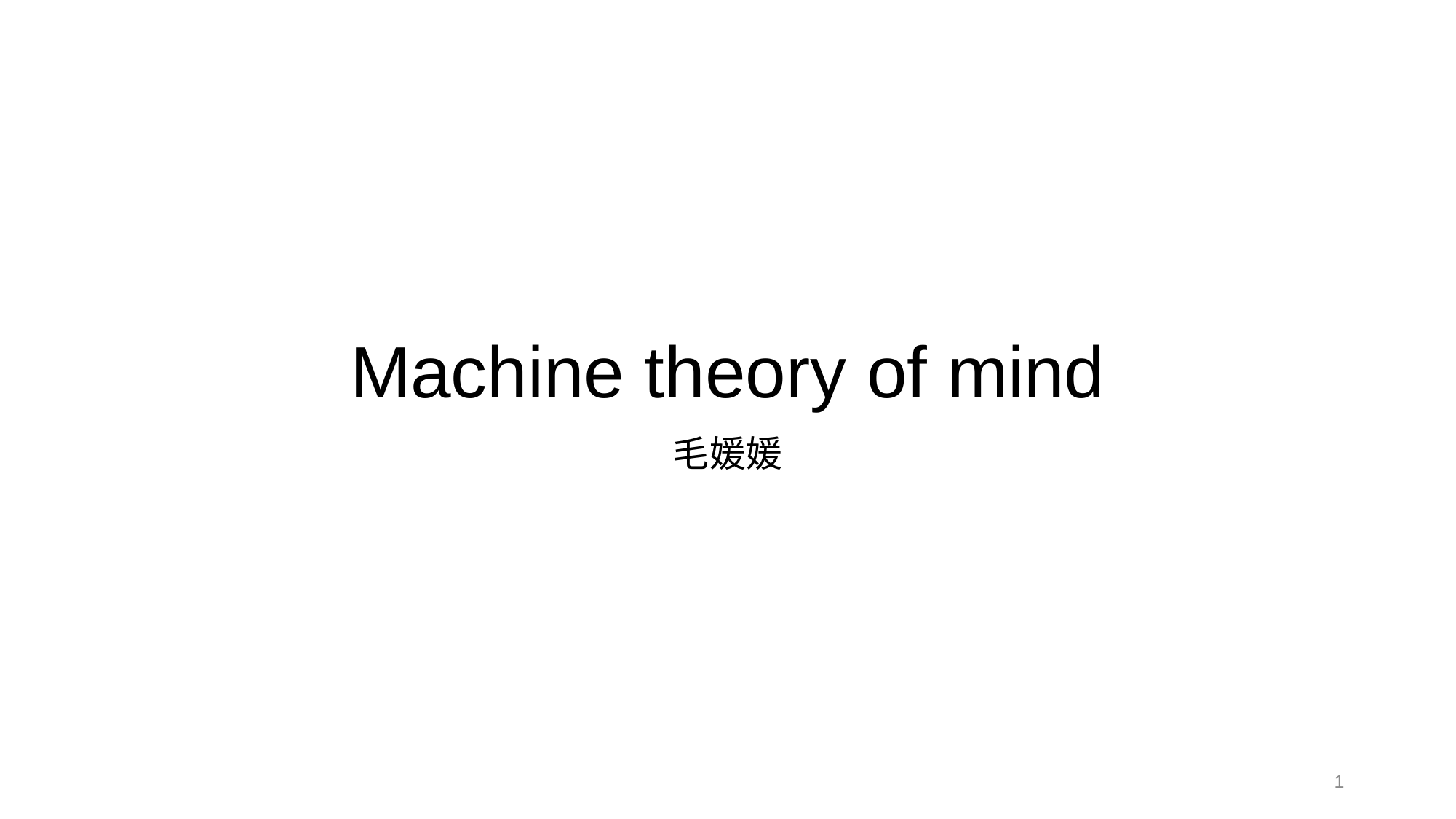

# Machine theory of mind
毛媛媛
1